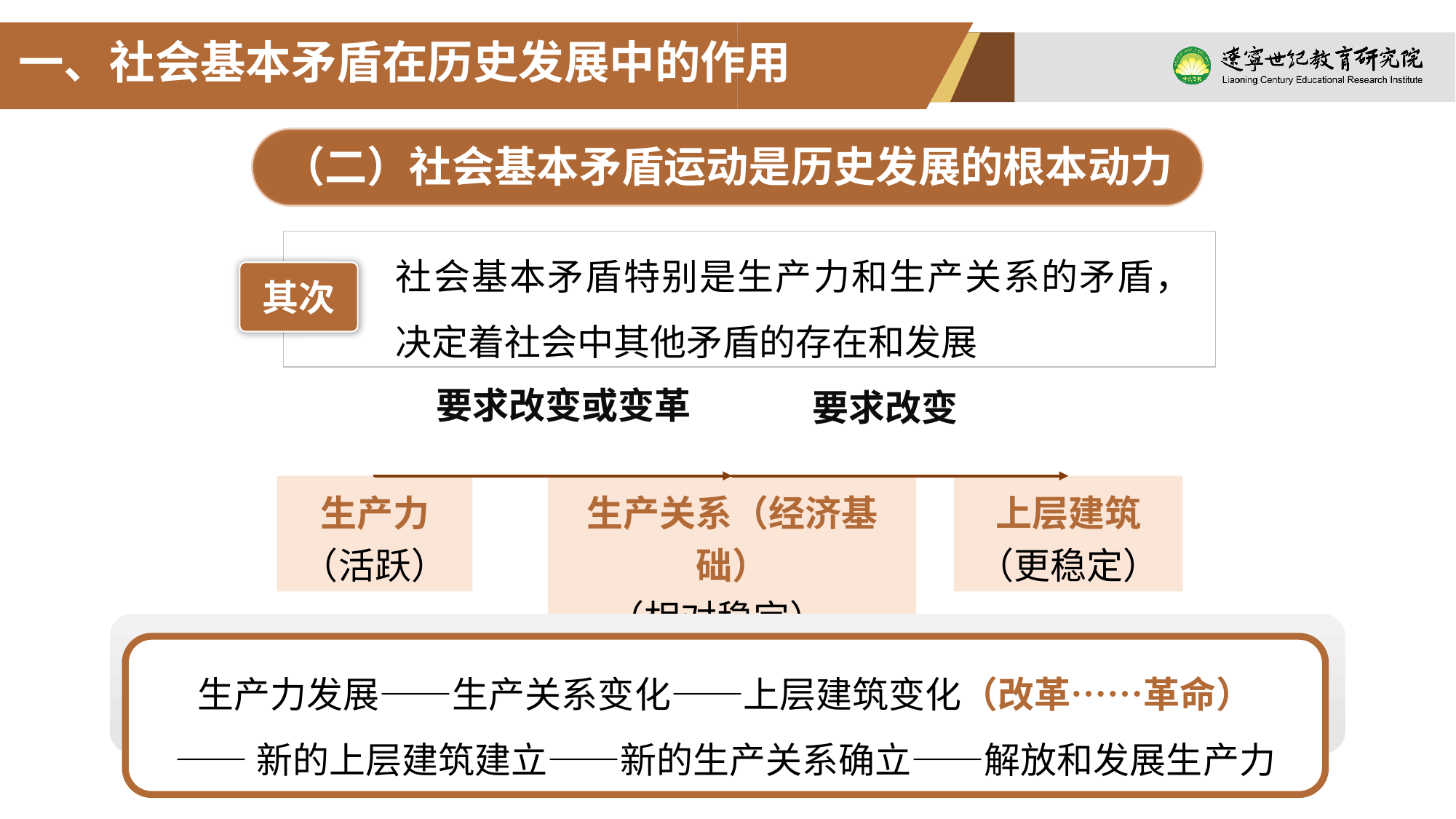

一、社会基本矛盾在历史发展中的作用
（二）社会基本矛盾运动是历史发展的根本动力
社会基本矛盾特别是生产力和生产关系的矛盾，决定着社会中其他矛盾的存在和发展

其次
要求改变或变革
要求改变
生产力
（活跃）
生产关系（经济基础）
     （相对稳定）
上层建筑
（更稳定）

生产力发展——生产关系变化——上层建筑变化（改革……革命）
——新的上层建筑建立——新的生产关系确立——解放和发展生产力